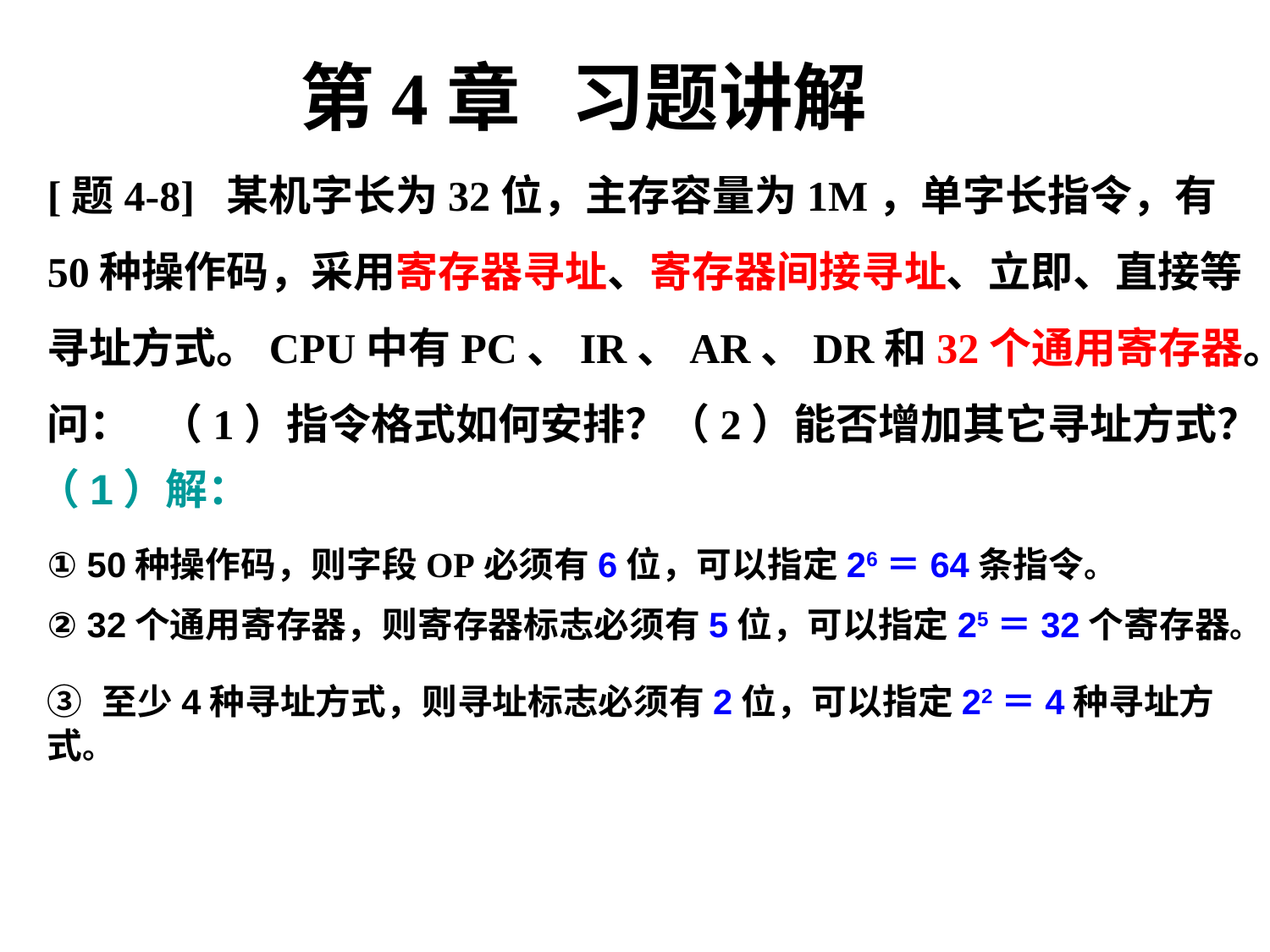

第4章   习题讲解
[题4-8]  某机字长为32位，主存容量为1M，单字长指令，有50种操作码，采用寄存器寻址、寄存器间接寻址、立即、直接等寻址方式。CPU中有PC、IR、AR、DR和32个通用寄存器。问：   （1）指令格式如何安排？（2）能否增加其它寻址方式？
（1）解：
① 50种操作码，则字段OP必须有6位，可以指定26＝64条指令。
② 32个通用寄存器，则寄存器标志必须有5位，可以指定25＝32个寄存器。
③ 至少4种寻址方式，则寻址标志必须有2位，可以指定22＝4种寻址方式。